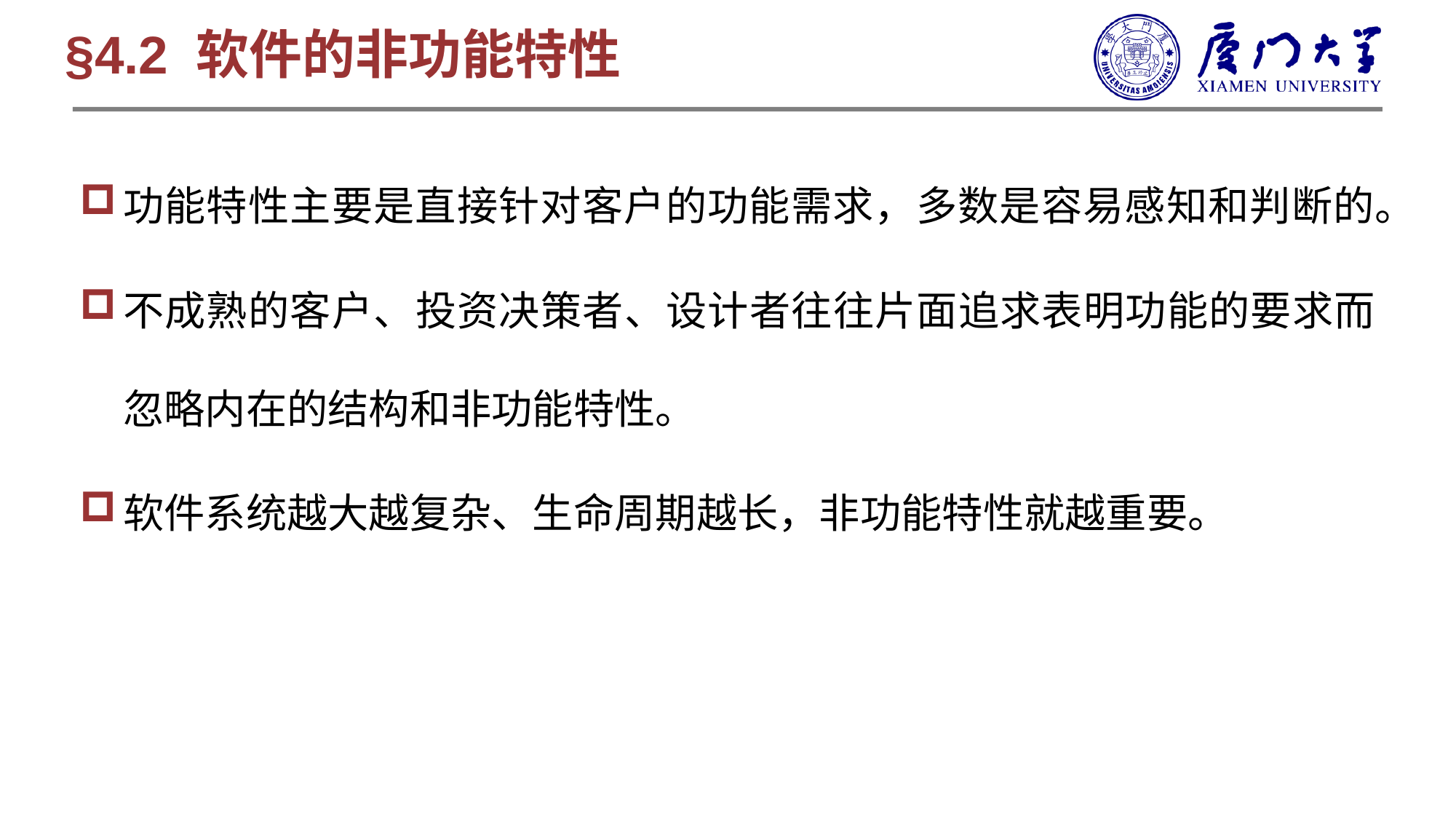

§4.2 软件的非功能特性
功能特性主要是直接针对客户的功能需求，多数是容易感知和判断的。
不成熟的客户、投资决策者、设计者往往片面追求表明功能的要求而忽略内在的结构和非功能特性。
软件系统越大越复杂、生命周期越长，非功能特性就越重要。